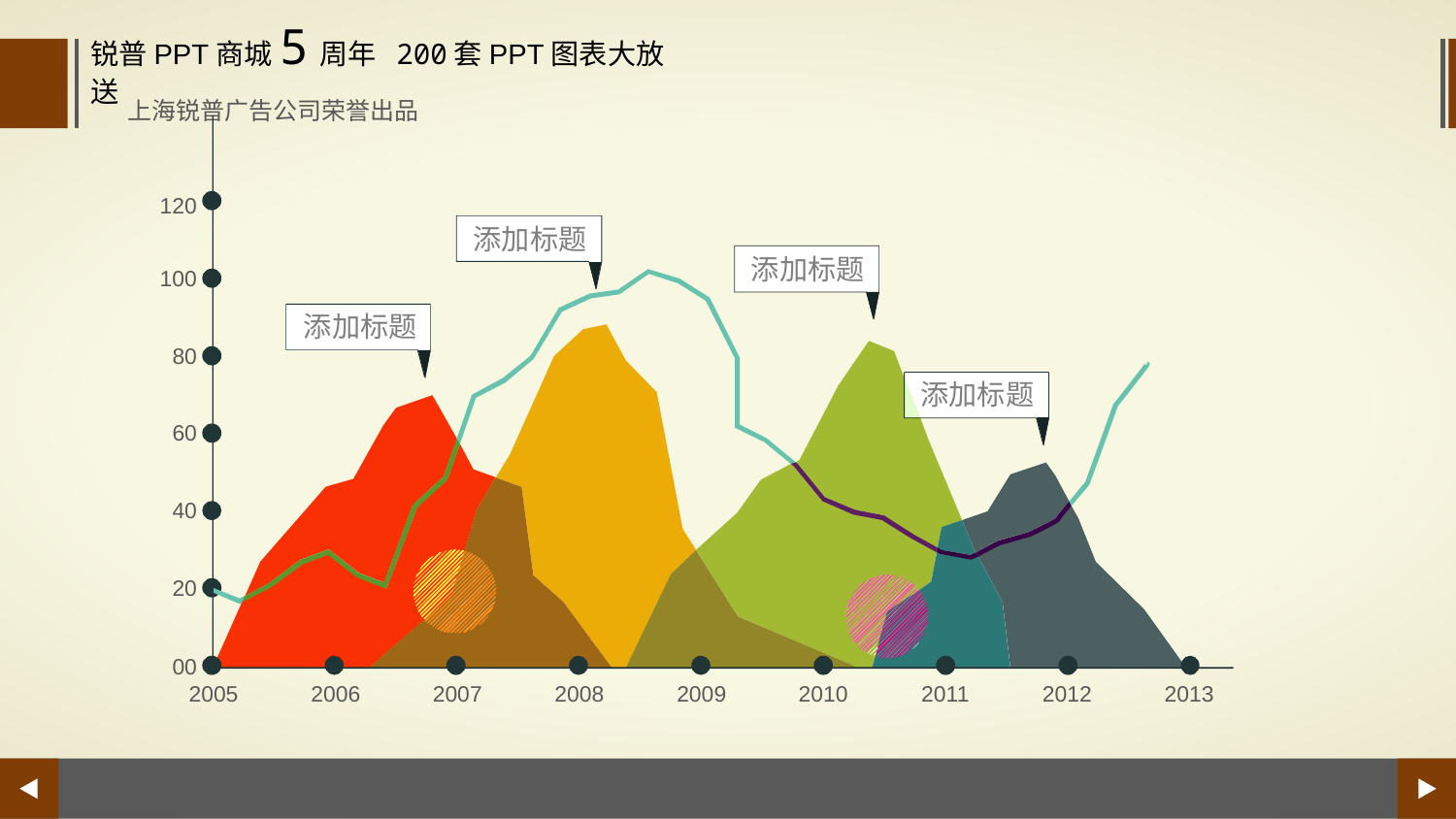

锐普PPT商城5周年  200套PPT图表大放送

上海锐普广告公司荣誉出品

120

添加标题

添加标题

100

添加标题

80

添加标题

60

40

20

00

2005
2006
2007
2008
2009
2010
2011
2012
2013